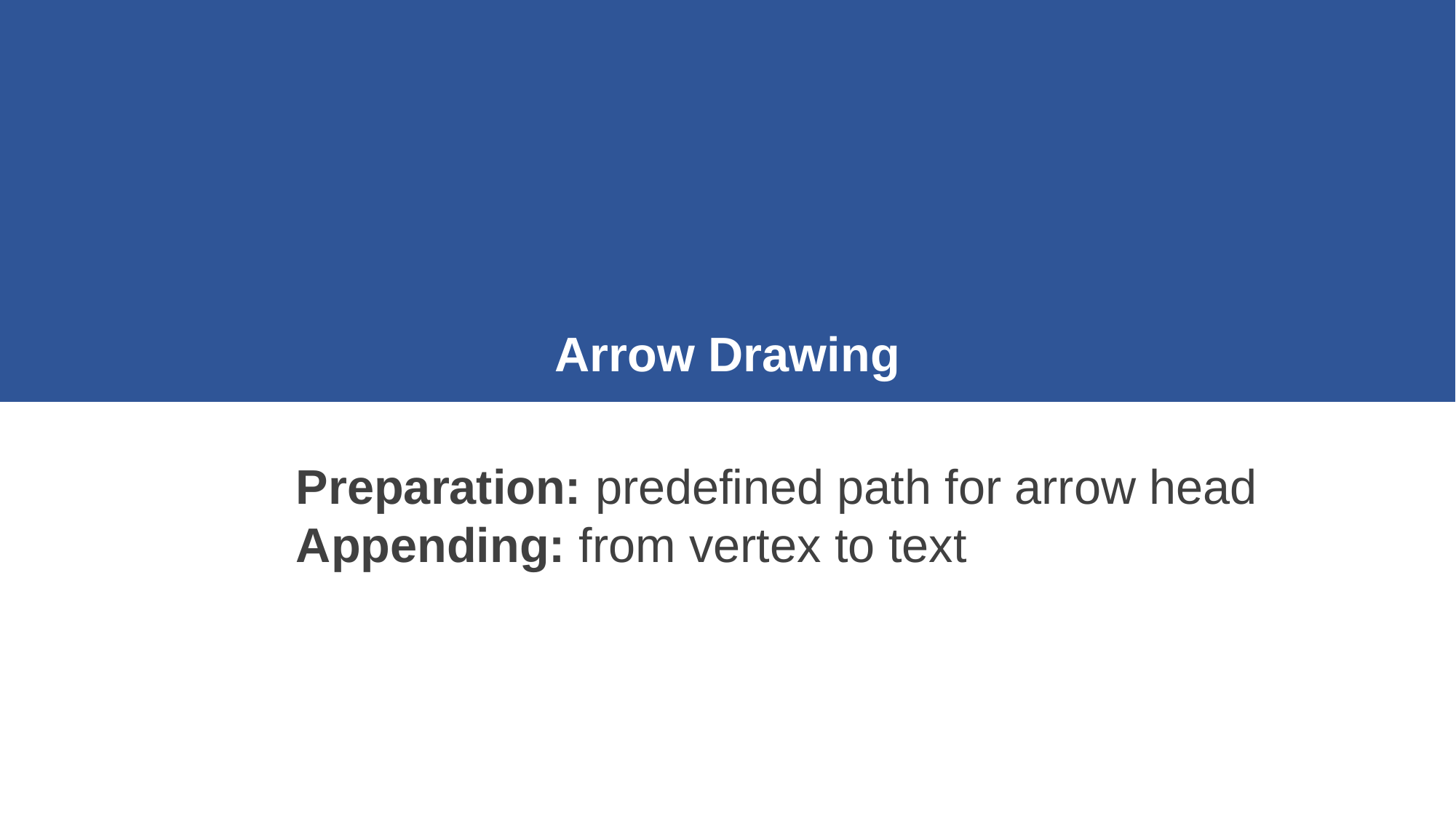

这可能是因为
Arrow Drawing

Preparation: predefined path for arrow head
Appending: from vertex to text